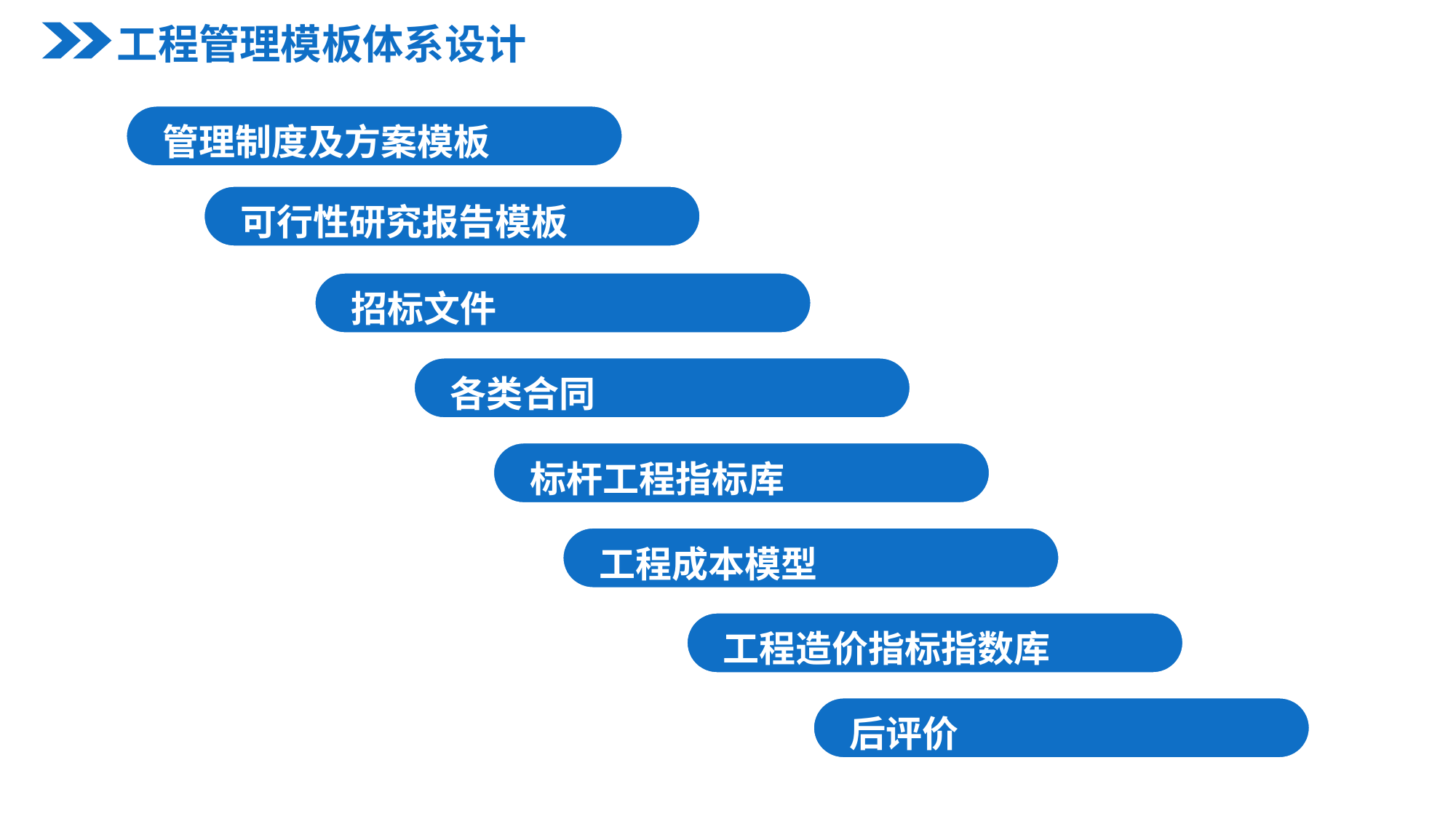

工程管理模板体系设计

管理制度及方案模板

可行性研究报告模板

招标文件

各类合同

标杆工程指标库

工程成本模型

工程造价指标指数库

后评价